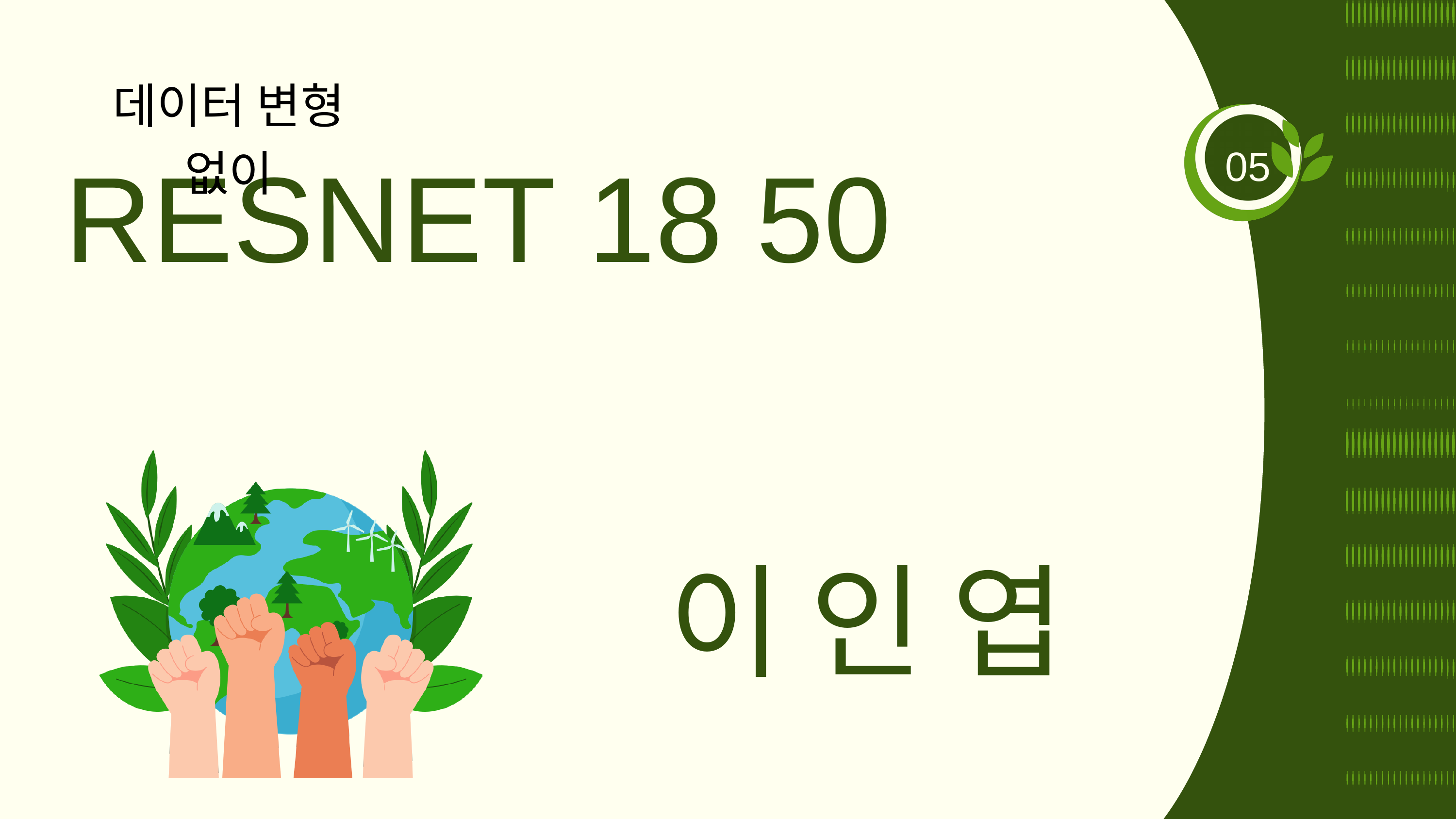

데이터 변형 없이

RESNET 18 50
05

이 인 엽